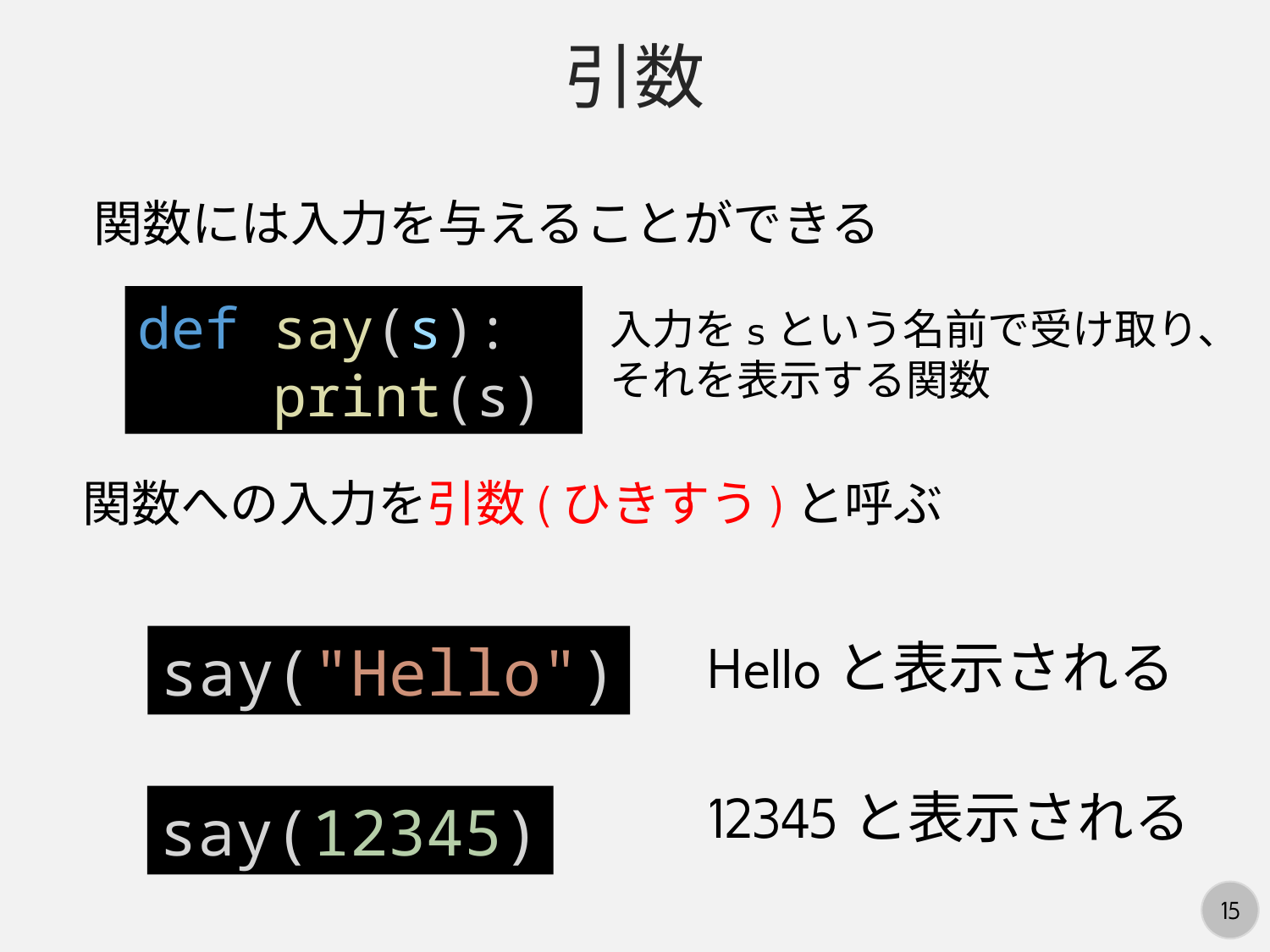

引数
関数には入力を与えることができる
def say(s):
    print(s)
入力をsという名前で受け取り、
それを表示する関数
関数への入力を引数(ひきすう)と呼ぶ
say("Hello")
Helloと表示される
12345と表示される
say(12345)